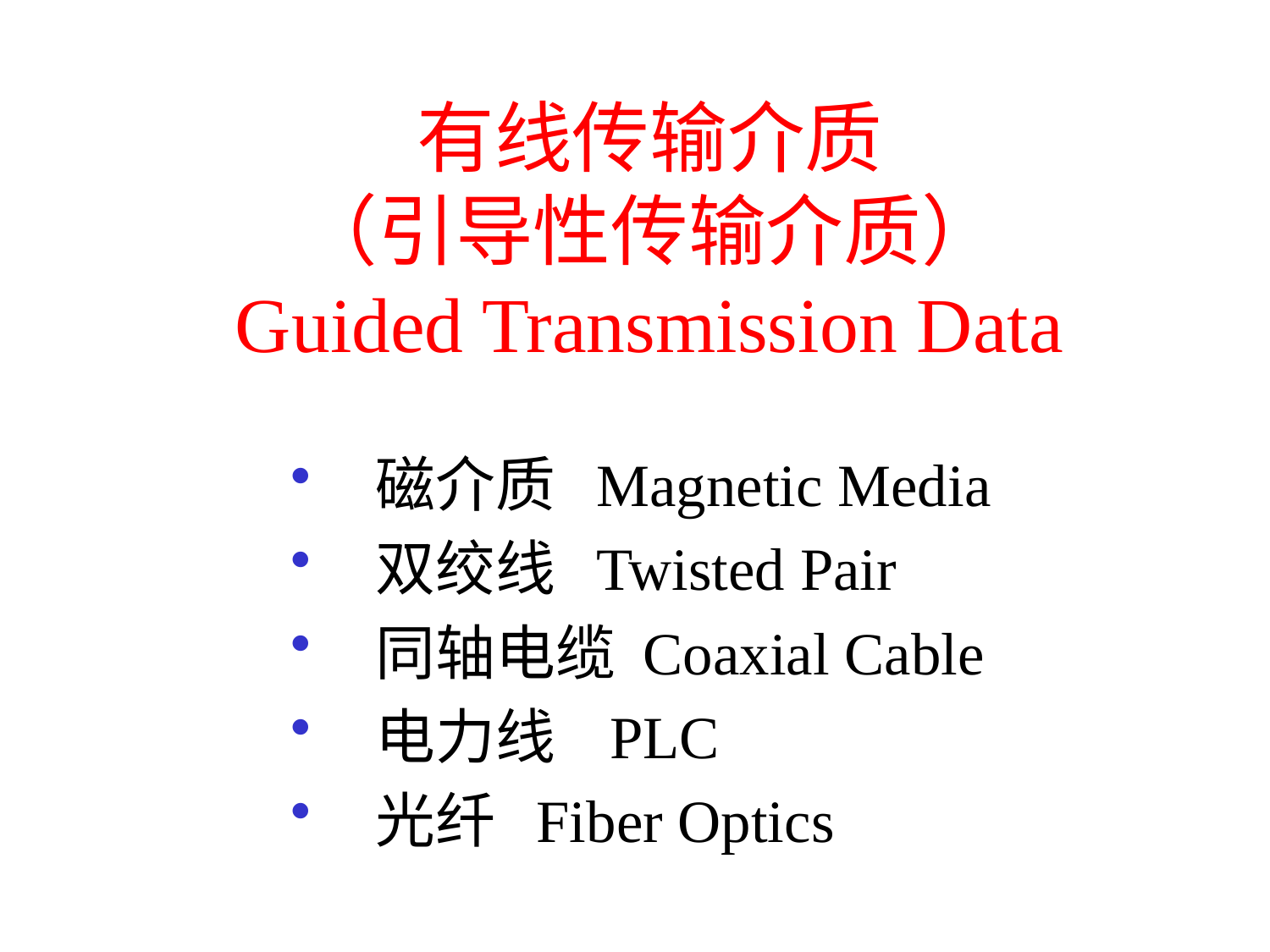

# 有线传输介质 （引导性传输介质） Guided Transmission Data
磁介质  Magnetic Media
双绞线  Twisted Pair
同轴电缆 Coaxial Cable
电力线   PLC
光纤  Fiber Optics